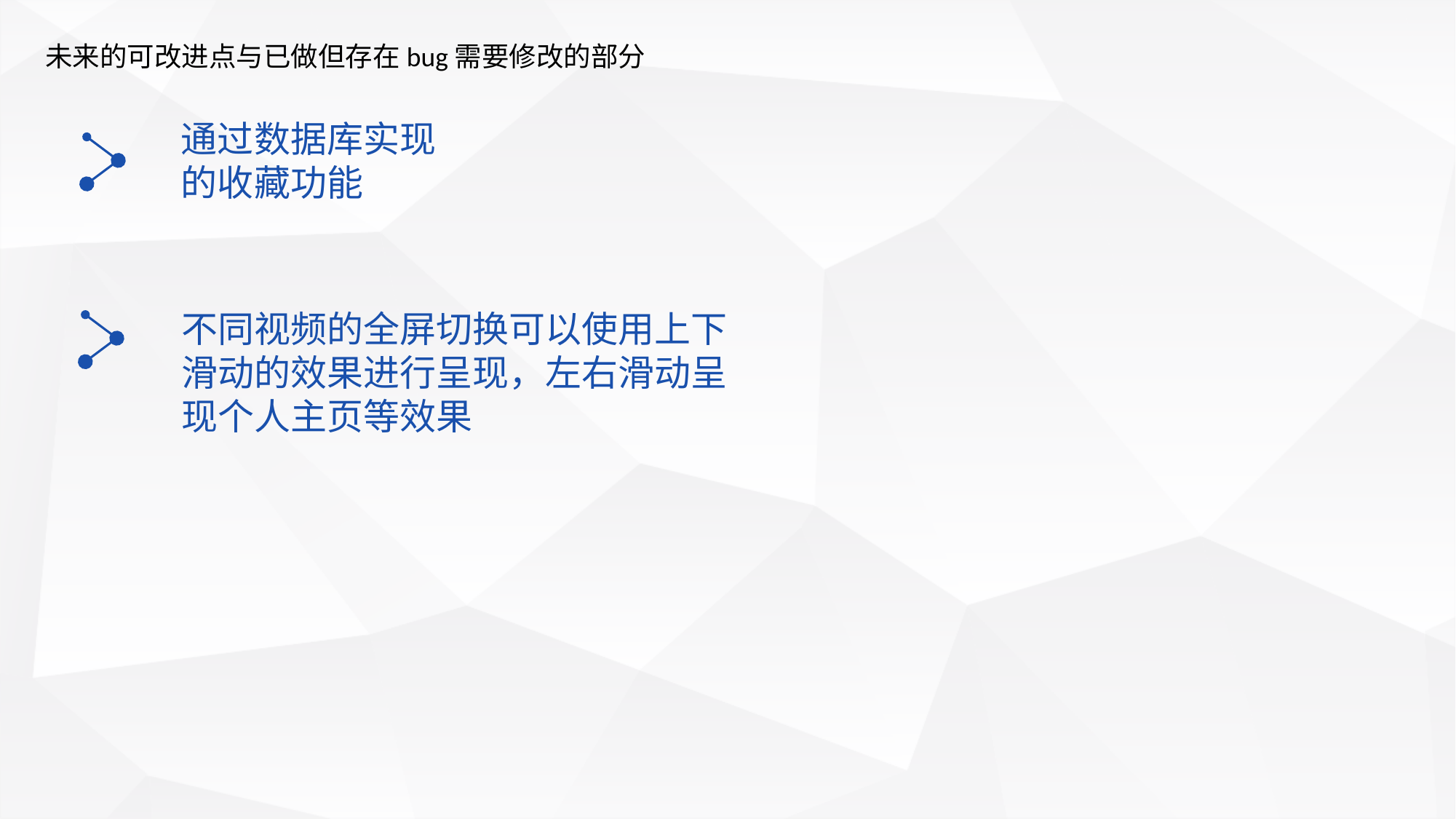

未来的可改进点与已做但存在bug需要修改的部分

通过数据库实现的收藏功能

不同视频的全屏切换可以使用上下滑动的效果进行呈现，左右滑动呈现个人主页等效果